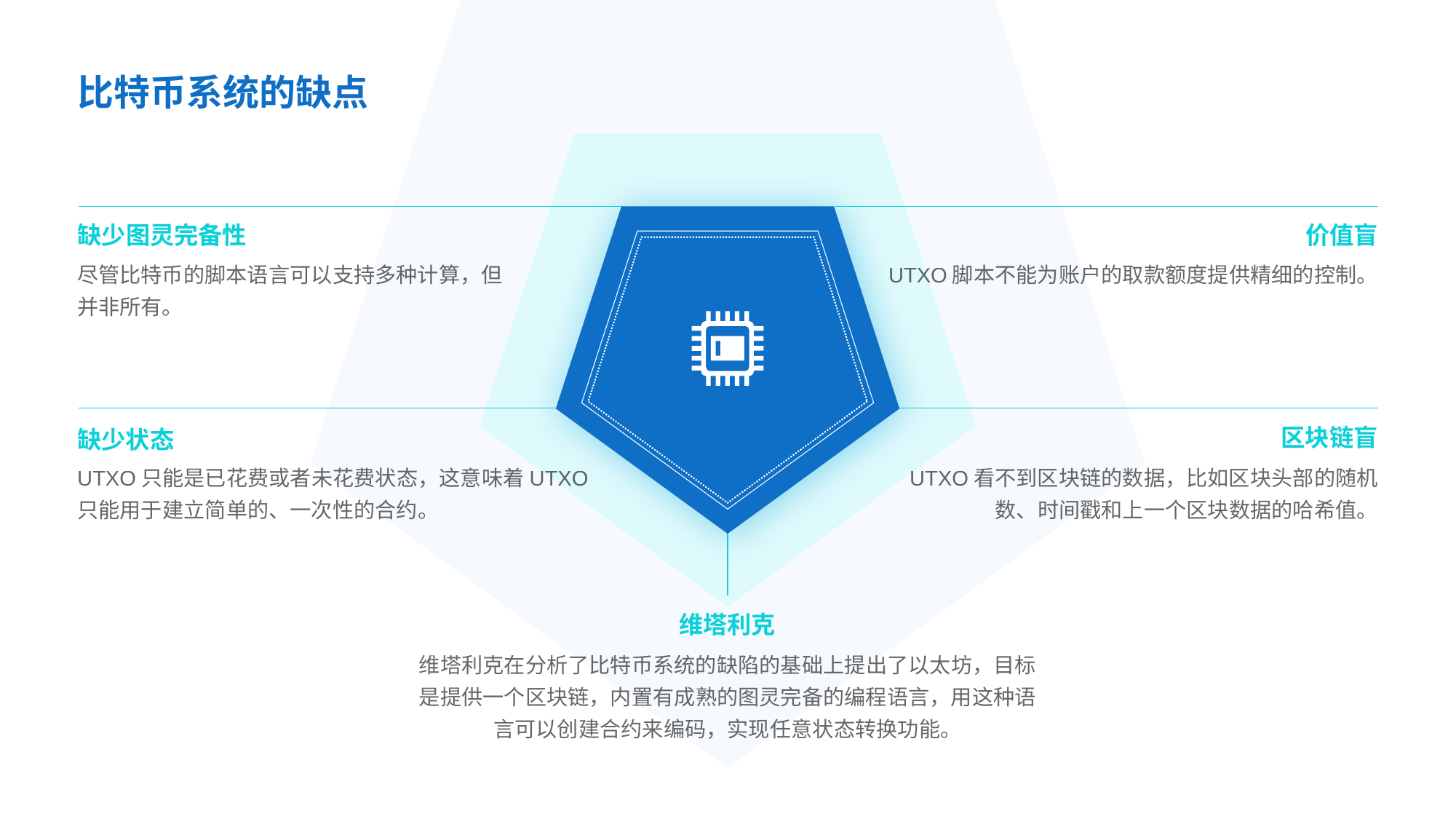

比特币系统的缺点

缺少图灵完备性
价值盲
尽管比特币的脚本语言可以支持多种计算，但并非所有。
UTXO脚本不能为账户的取款额度提供精细的控制。
区块链盲
缺少状态
UTXO只能是已花费或者未花费状态，这意味着UTXO只能用于建立简单的、一次性的合约。
UTXO看不到区块链的数据，比如区块头部的随机数、时间戳和上一个区块数据的哈希值。
维塔利克
维塔利克在分析了比特币系统的缺陷的基础上提出了以太坊，目标是提供一个区块链，内置有成熟的图灵完备的编程语言，用这种语言可以创建合约来编码，实现任意状态转换功能。